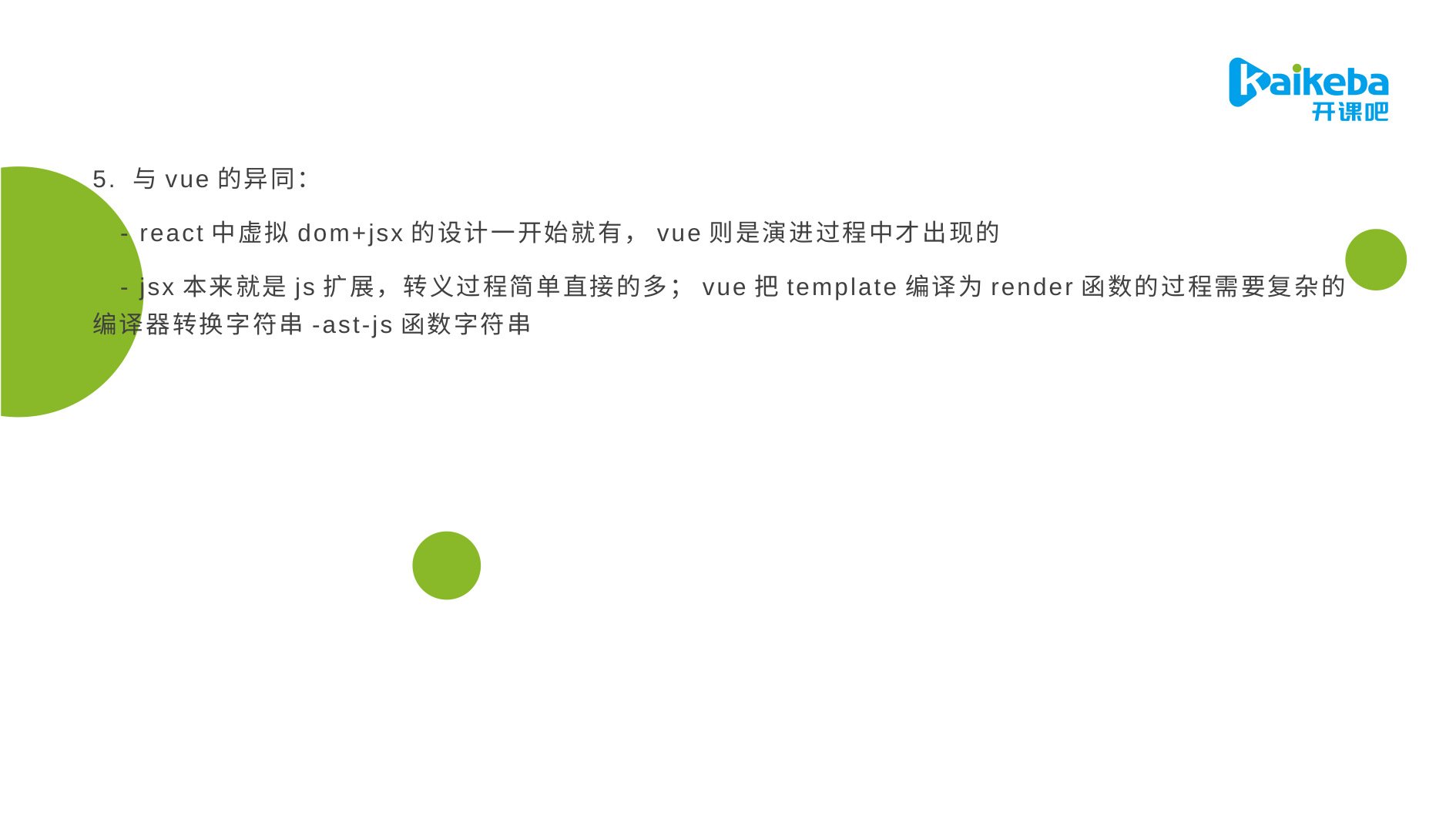

5. 与vue的异同：
   - react中虚拟dom+jsx的设计一开始就有，vue则是演进过程中才出现的
   - jsx本来就是js扩展，转义过程简单直接的多；vue把template编译为render函数的过程需要复杂的编译器转换字符串-ast-js函数字符串